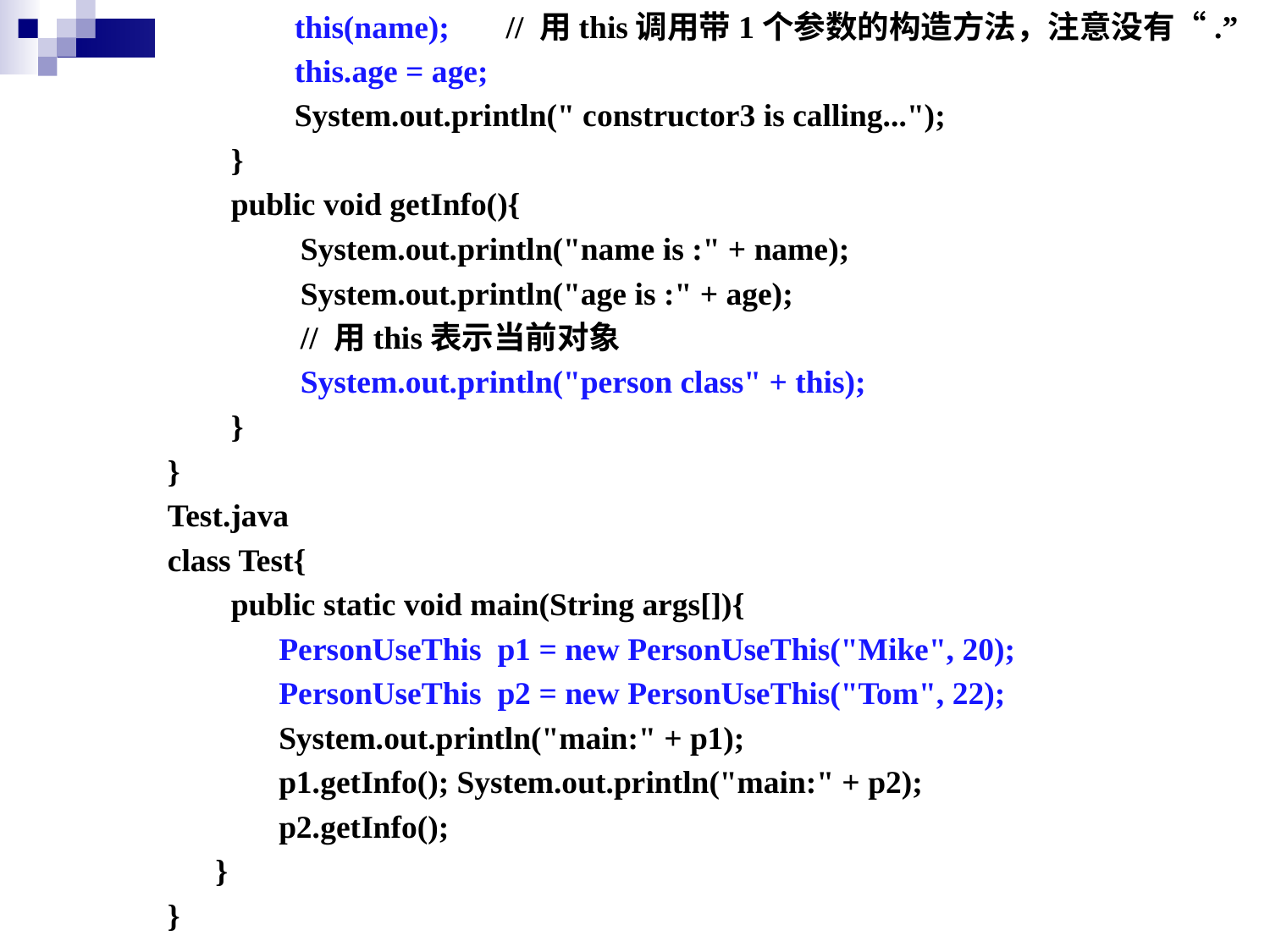

this(name);       // 用this调用带1个参数的构造方法，注意没有“.”
this.age = age;
System.out.println(" constructor3 is calling...");
}
public void getInfo(){
    System.out.println("name is :" + name);
    System.out.println("age is :" + age);
    // 用this表示当前对象
    System.out.println("person class" + this);
}
}
Test.java
class Test{
public static void main(String args[]){
PersonUseThis  p1 = new PersonUseThis("Mike", 20);
PersonUseThis  p2 = new PersonUseThis("Tom", 22);
System.out.println("main:" + p1);
p1.getInfo(); System.out.println("main:" + p2);
p2.getInfo();
	}
}